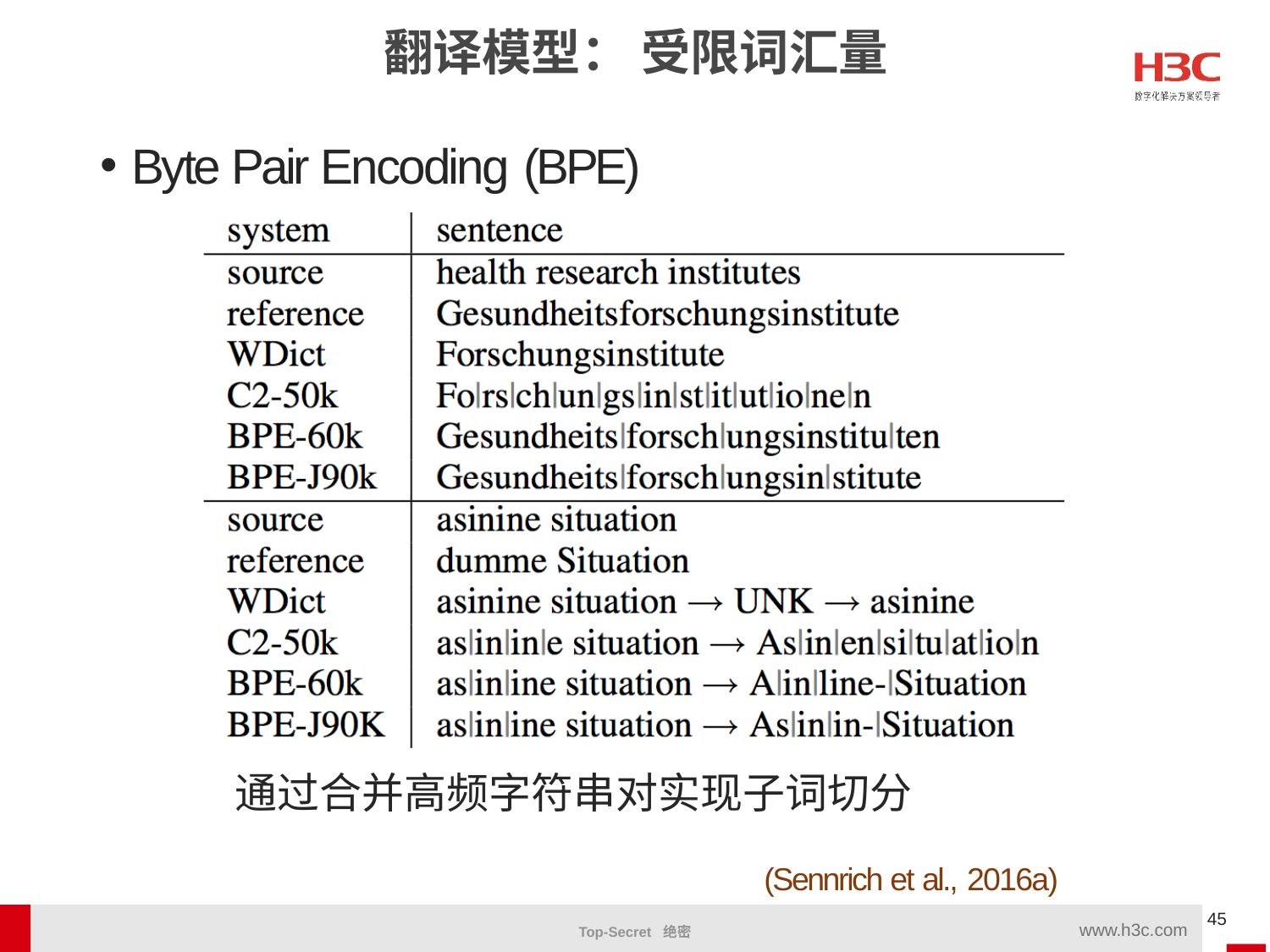

翻译模型： 受限词汇量
Byte Pair Encoding (BPE)

通过合并高频字符串对实现子词切分
(Sennrich et al., 2016a)